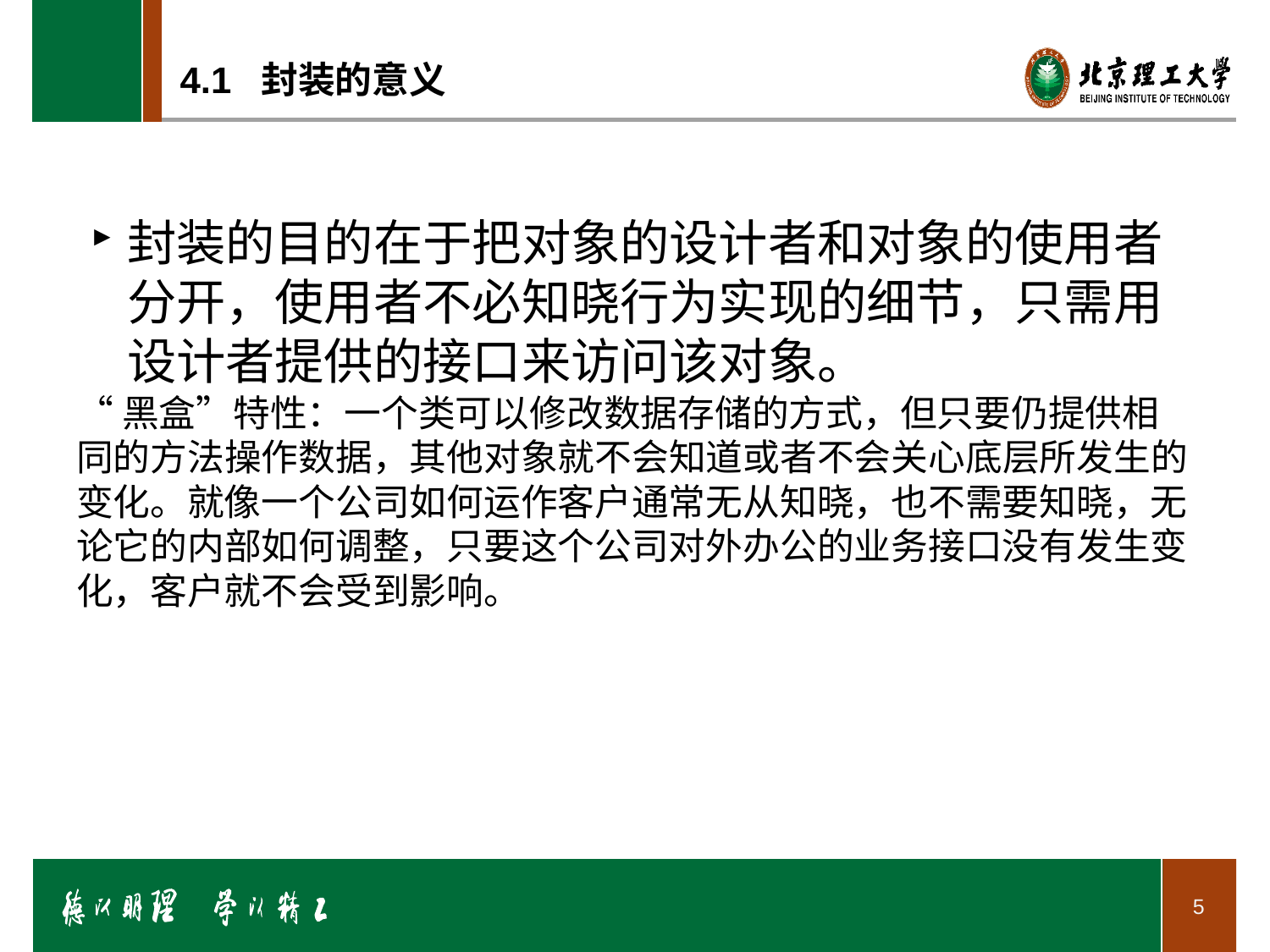

# 4.1  封装的意义
封装的目的在于把对象的设计者和对象的使用者分开，使用者不必知晓行为实现的细节，只需用设计者提供的接口来访问该对象。
“黑盒”特性：一个类可以修改数据存储的方式，但只要仍提供相同的方法操作数据，其他对象就不会知道或者不会关心底层所发生的变化。就像一个公司如何运作客户通常无从知晓，也不需要知晓，无论它的内部如何调整，只要这个公司对外办公的业务接口没有发生变化，客户就不会受到影响。